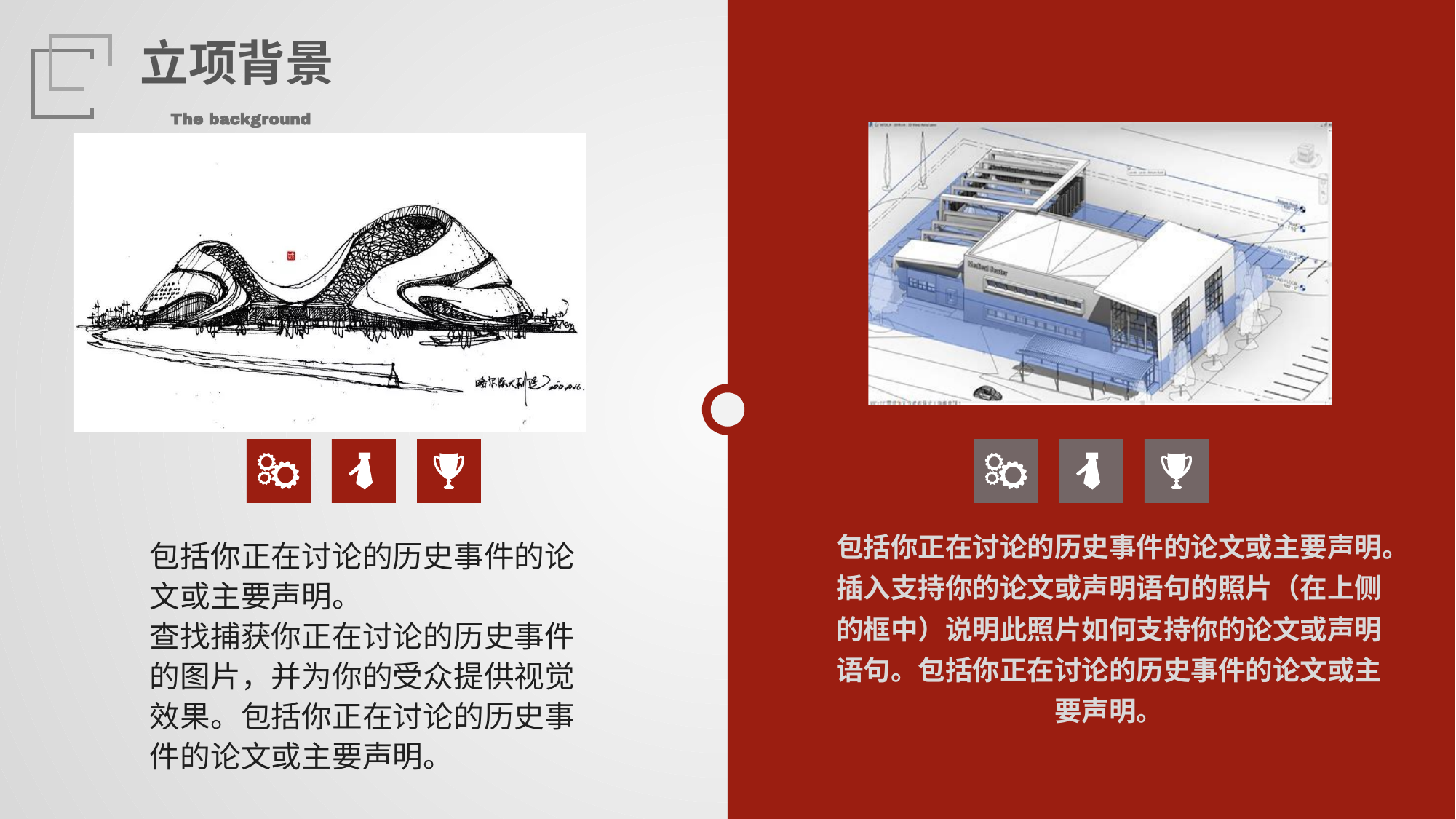

立项背景
The background

包括你正在讨论的历史事件的论文或主要声明。插入支持你的论文或声明语句的照片（在上侧的框中）说明此照片如何支持你的论文或声明语句。包括你正在讨论的历史事件的论文或主要声明。

包括你正在讨论的历史事件的论文或主要声明。
查找捕获你正在讨论的历史事件的图片，并为你的受众提供视觉效果。包括你正在讨论的历史事件的论文或主要声明。

。